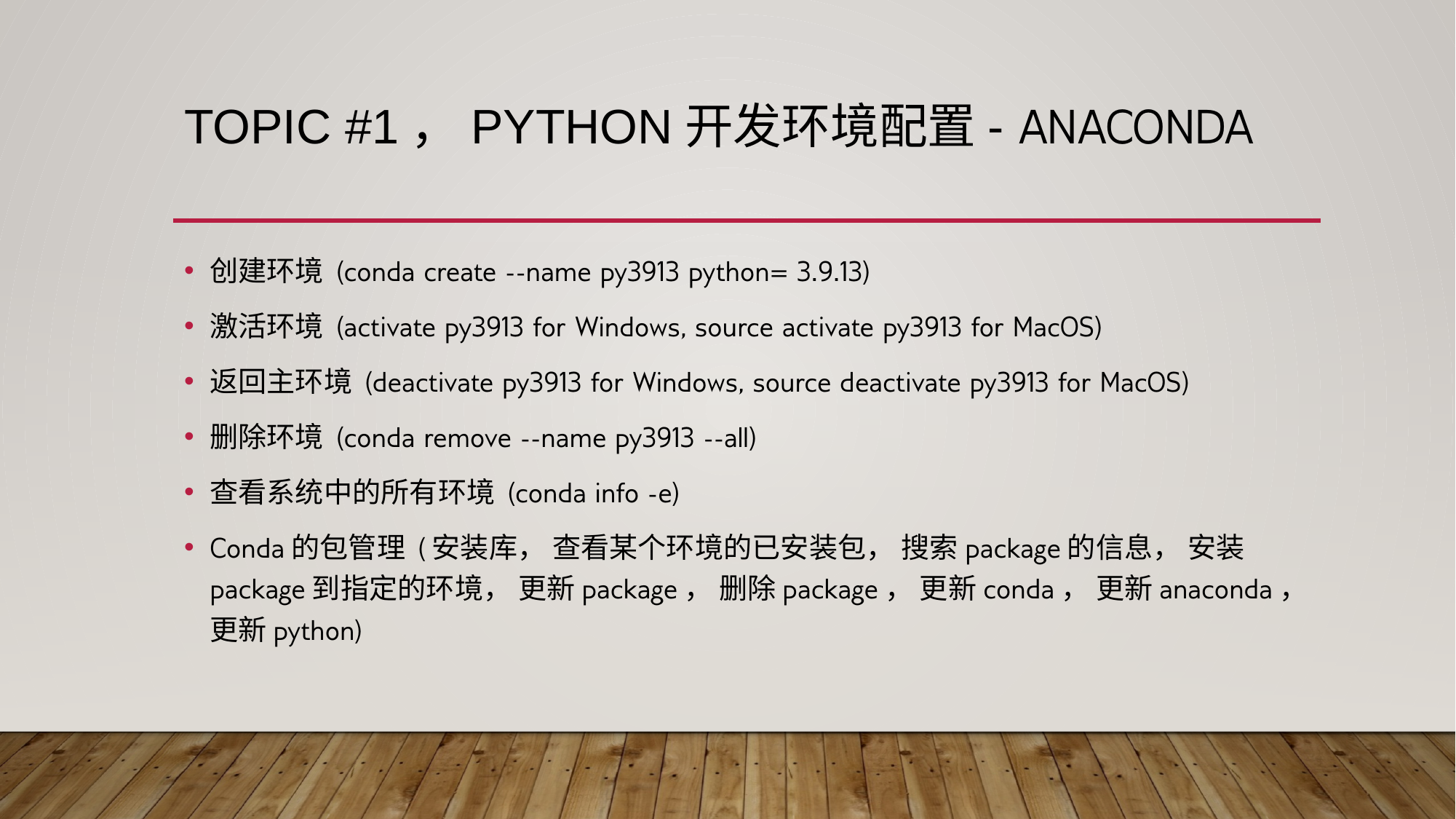

# Topic #1，Python开发环境配置- Anaconda
创建环境 (conda create --name py3913 python= 3.9.13)
激活环境 (activate py3913 for Windows, source activate py3913 for MacOS)
返回主环境 (deactivate py3913 for Windows, source deactivate py3913 for MacOS)
删除环境 (conda remove --name py3913 --all)
查看系统中的所有环境 (conda info -e)
Conda的包管理 (安装库， 查看某个环境的已安装包， 搜索package的信息， 安装package到指定的环境， 更新package， 删除package， 更新conda， 更新anaconda， 更新python)